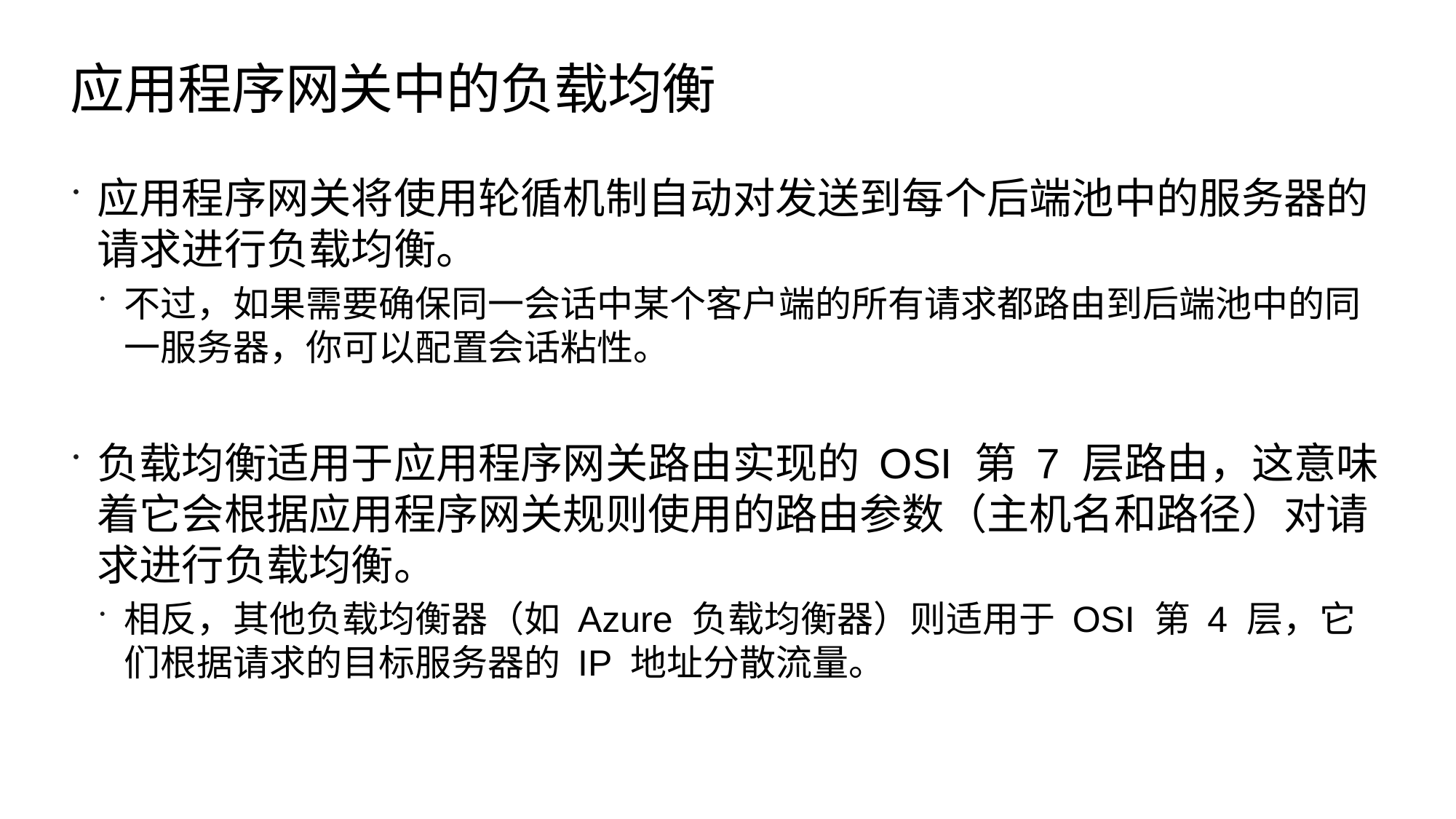

# 应用程序网关中的负载均衡
应用程序网关将使用轮循机制自动对发送到每个后端池中的服务器的请求进行负载均衡。
不过，如果需要确保同一会话中某个客户端的所有请求都路由到后端池中的同一服务器，你可以配置会话粘性。

负载均衡适用于应用程序网关路由实现的 OSI 第 7 层路由，这意味着它会根据应用程序网关规则使用的路由参数（主机名和路径）对请求进行负载均衡。
相反，其他负载均衡器（如 Azure 负载均衡器）则适用于 OSI 第 4 层，它们根据请求的目标服务器的 IP 地址分散流量。